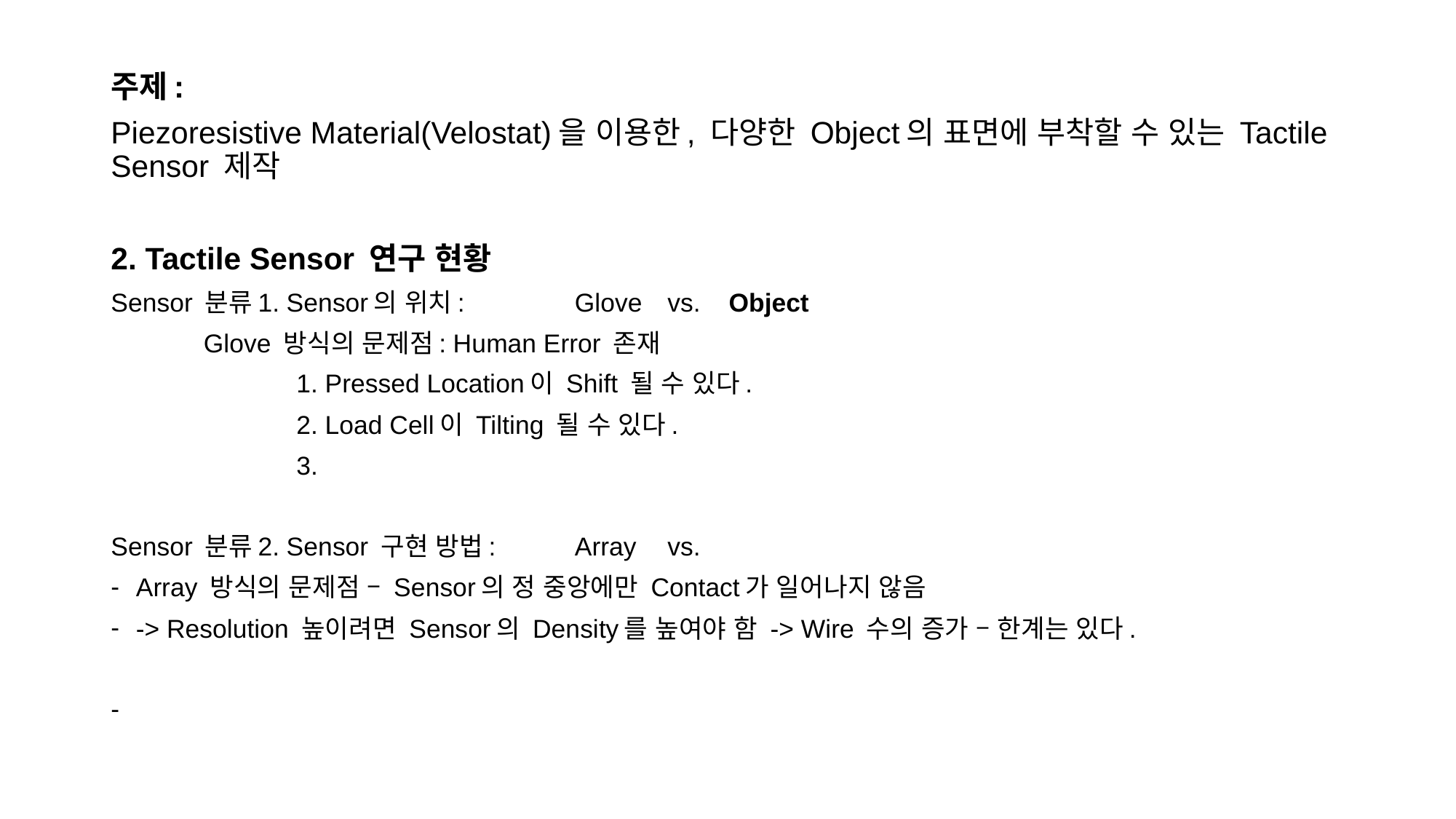

주제:
Piezoresistive Material(Velostat)을 이용한, 다양한 Object의 표면에 부착할 수 있는 Tactile Sensor 제작

2. Tactile Sensor 연구 현황
Sensor 분류1. Sensor의 위치: 		Glove	vs.    Object
	Glove 방식의 문제점: Human Error 존재
		1. Pressed Location이 Shift 될 수 있다.
		2. Load Cell이 Tilting 될 수 있다.
		3.

Sensor 분류2. Sensor 구현 방법:	Array	vs.
Array 방식의 문제점 – Sensor의 정 중앙에만 Contact가 일어나지 않음
-> Resolution 높이려면 Sensor의 Density를 높여야 함 -> Wire 수의 증가 – 한계는 있다.